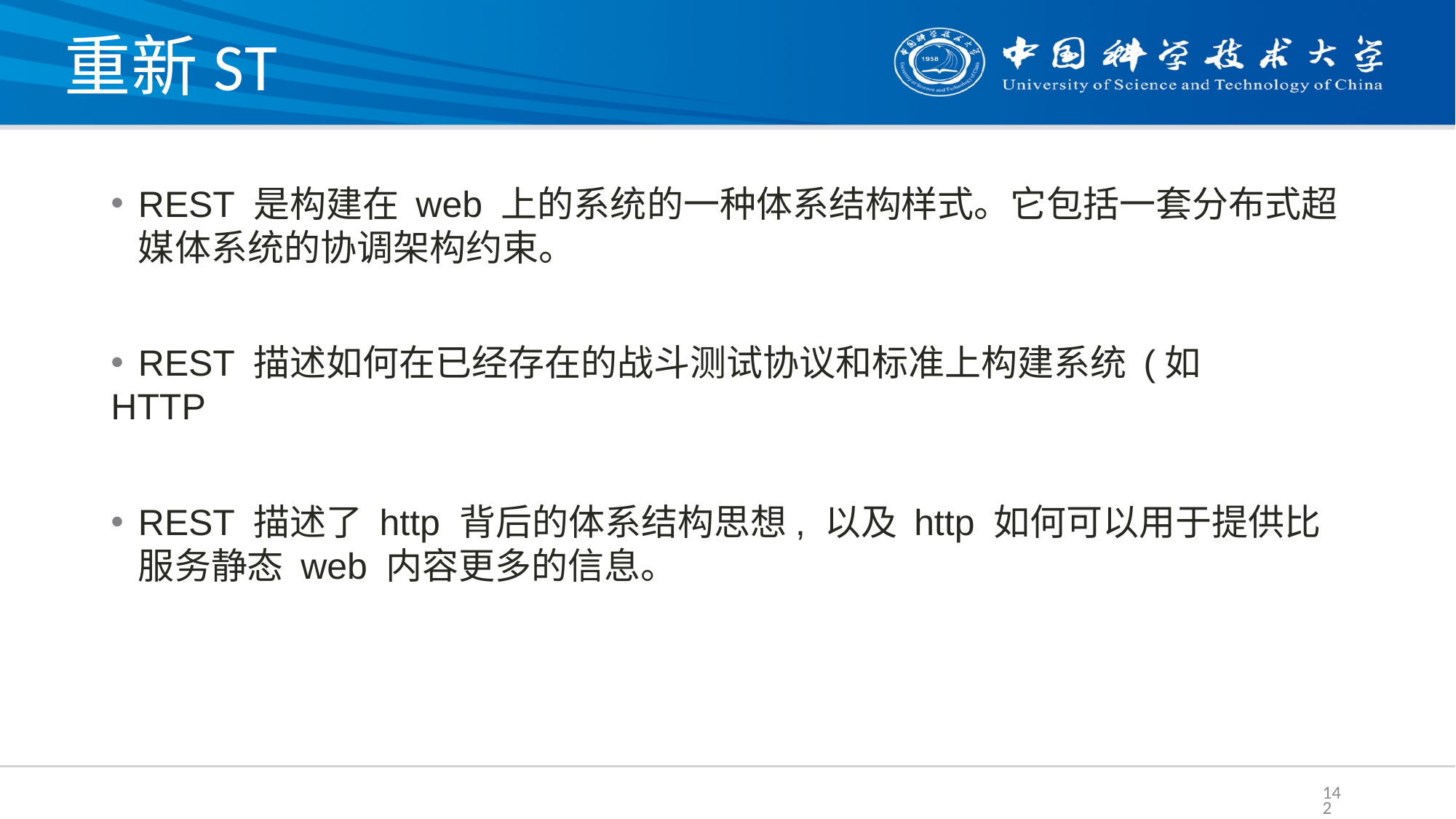

# 重新ST
REST 是构建在 web 上的系统的一种体系结构样式。它包括一套分布式超媒体系统的协调架构约束。

REST 描述如何在已经存在的战斗测试协议和标准上构建系统 (如
HTTP

REST 描述了 http 背后的体系结构思想, 以及 http 如何可以用于提供比服务静态 web 内容更多的信息。

142